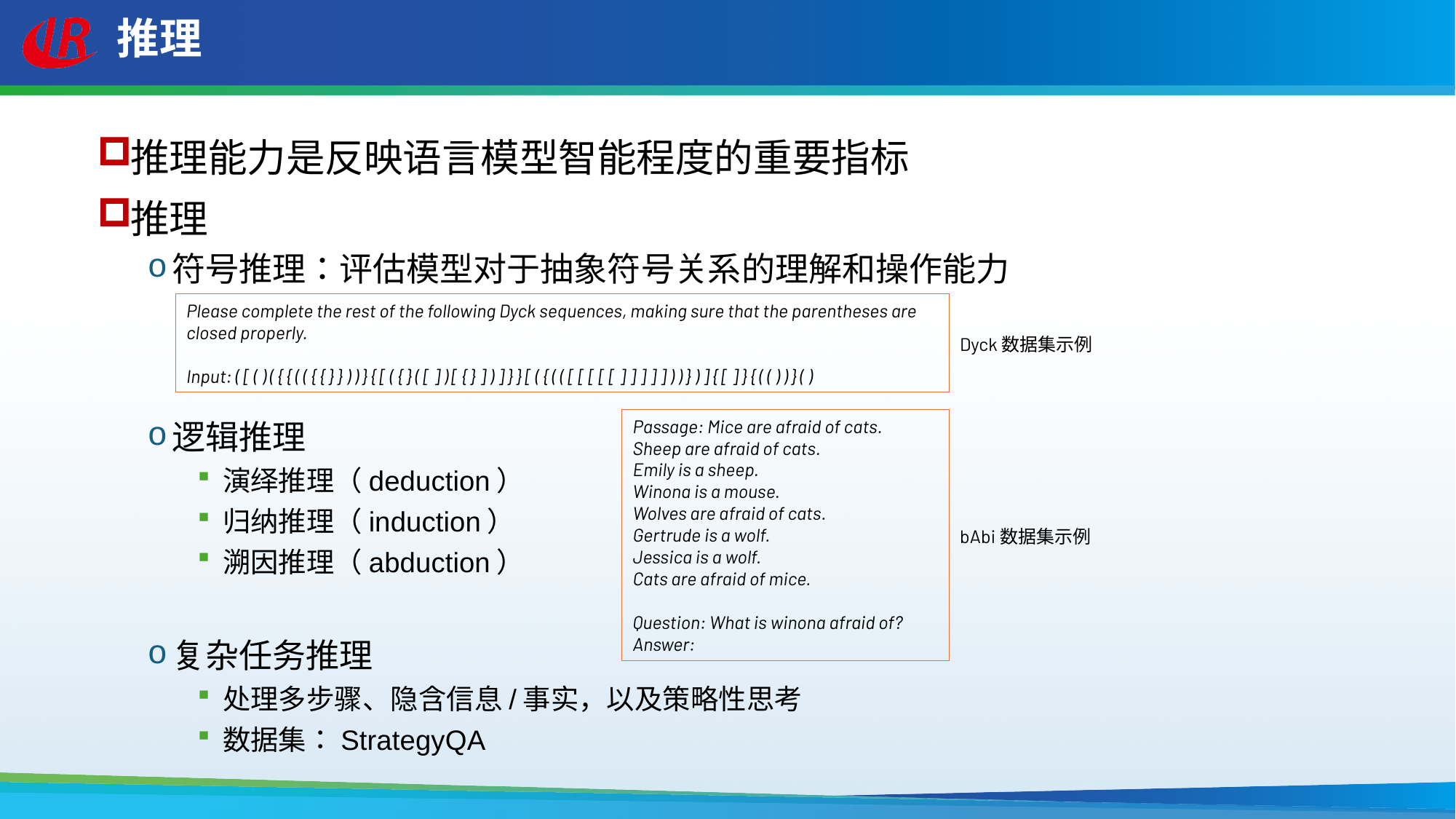

# 推理
推理能力是反映语言模型智能程度的重要指标
推理
符号推理：评估模型对于抽象符号关系的理解和操作能力

逻辑推理
演绎推理（deduction）
归纳推理（induction）
溯因推理（abduction）

复杂任务推理
处理多步骤、隐含信息/事实，以及策略性思考
数据集：StrategyQA
Please complete the rest of the following Dyck sequences, making sure that the parentheses are closed properly.

Input: ( [ ( ) ( { { ( ( { { } } ) ) } { [ ( { } ( [ ] ) [ { } ] ) ] } } [ ( { ( ( [ [ [ [ [ ] ] ] ] ] ) ) } ) ] { [ ] } { ( ( ) ) } ( )
Dyck数据集示例
Passage: Mice are afraid of cats.
Sheep are afraid of cats.
Emily is a sheep.
Winona is a mouse.
Wolves are afraid of cats.
Gertrude is a wolf.
Jessica is a wolf.
Cats are afraid of mice.

Question: What is winona afraid of?
Answer:
bAbi数据集示例